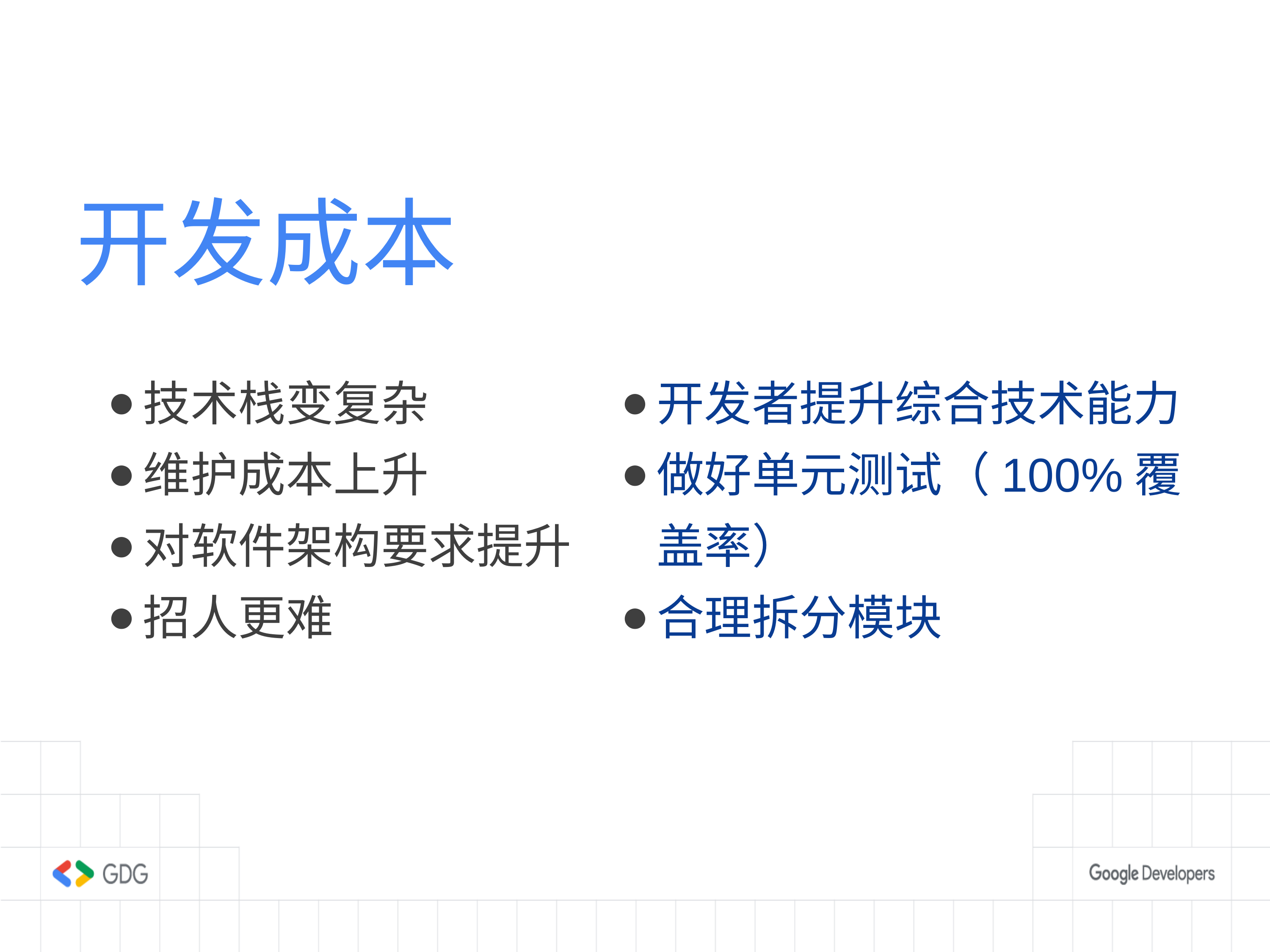

# 开发成本
技术栈变复杂
维护成本上升
对软件架构要求提升
招人更难
开发者提升综合技术能力
做好单元测试（100%覆盖率）
合理拆分模块